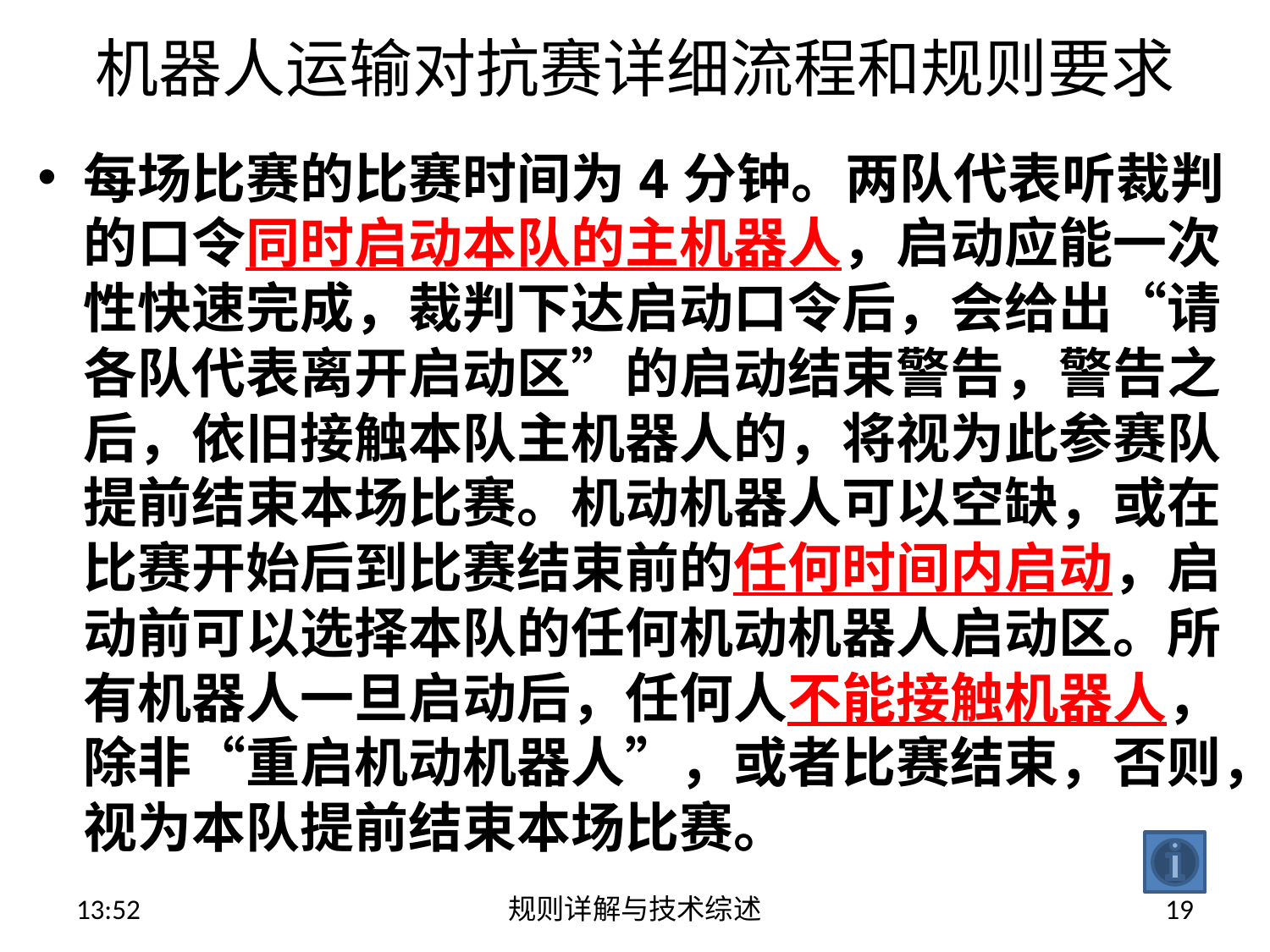

# 机器人运输对抗赛详细流程和规则要求
每场比赛的比赛时间为4分钟。两队代表听裁判的口令同时启动本队的主机器人，启动应能一次性快速完成，裁判下达启动口令后，会给出“请各队代表离开启动区”的启动结束警告，警告之后，依旧接触本队主机器人的，将视为此参赛队提前结束本场比赛。机动机器人可以空缺，或在比赛开始后到比赛结束前的任何时间内启动，启动前可以选择本队的任何机动机器人启动区。所有机器人一旦启动后，任何人不能接触机器人，除非“重启机动机器人”，或者比赛结束，否则，视为本队提前结束本场比赛。

13:52
规则详解与技术综述
19